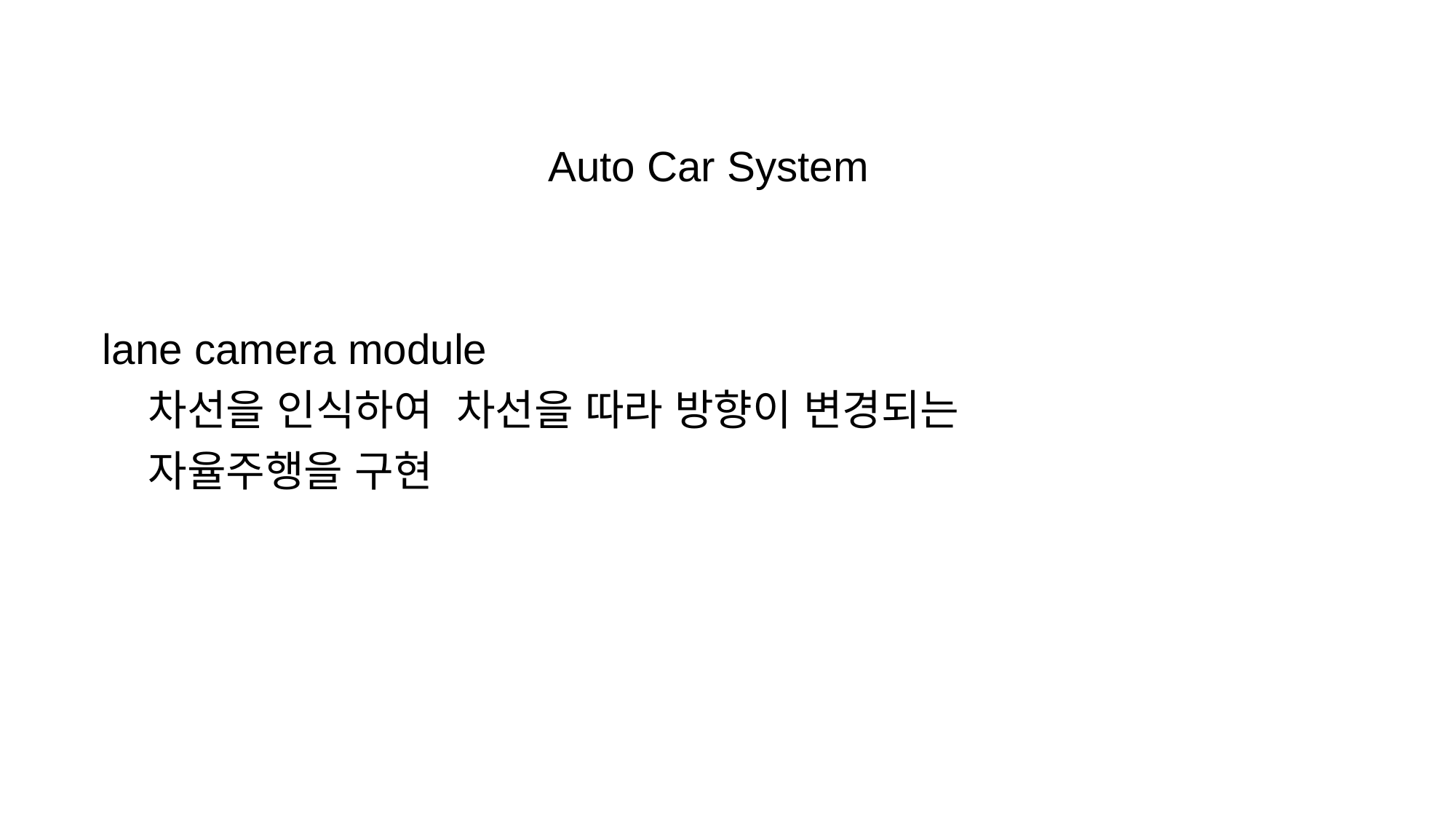

Auto Car System

lane camera module
   차선을 인식하여  차선을 따라 방향이 변경되는
   자율주행을 구현